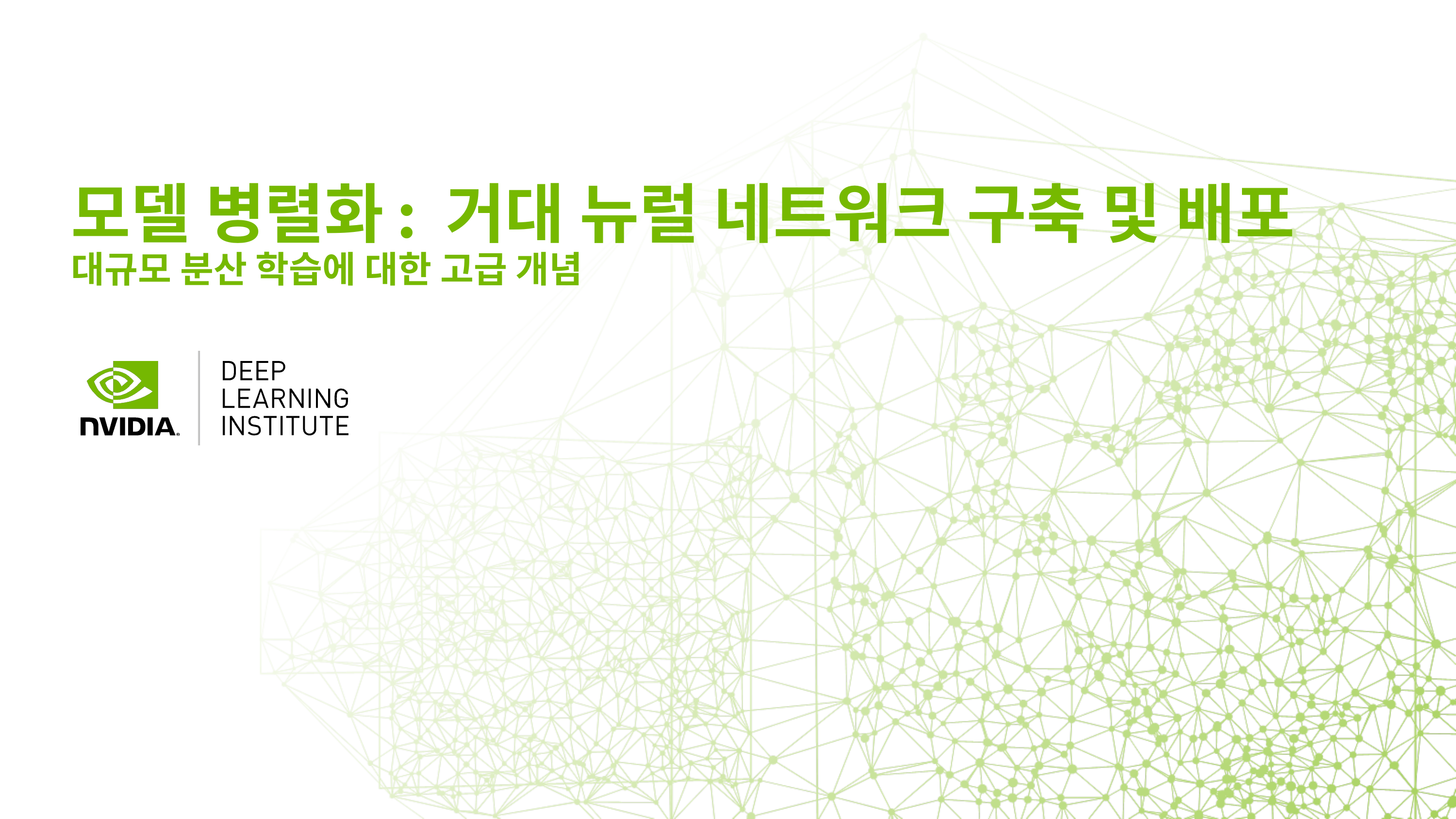

# 모델 병렬화: 거대 뉴럴 네트워크 구축 및 배포 대규모 분산 학습에 대한 고급 개념